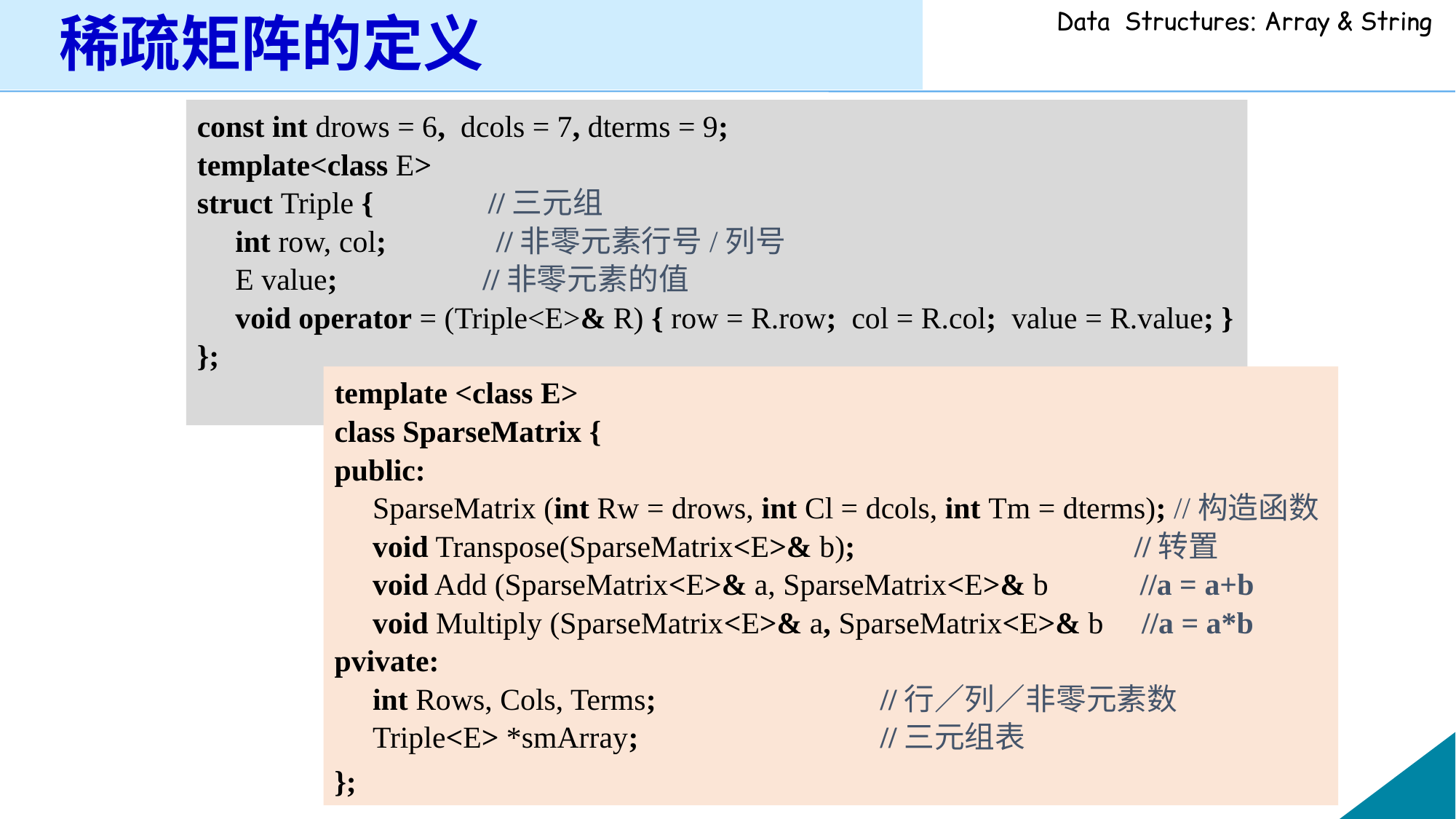

# 稀疏矩阵的定义
const int drows = 6,  dcols = 7, dterms = 9;
template<class E>
struct Triple {               //三元组
     int row, col;	       //非零元素行号/列号
     E value;                   //非零元素的值
     void operator = (Triple<E>& R) { row = R.row;  col = R.col;  value = R.value; }
};

template <class E>
class SparseMatrix {
public:
     SparseMatrix (int Rw = drows, int Cl = dcols, int Tm = dterms); //构造函数
     void Transpose(SparseMatrix<E>& b);    	                   //转置
     void Add (SparseMatrix<E>& a, SparseMatrix<E>& b            //a = a+b
     void Multiply (SparseMatrix<E>& a, SparseMatrix<E>& b     //a = a*b
pvivate:
     int Rows, Cols, Terms;        		//行／列／非零元素数
     Triple<E> *smArray;          		//三元组表
};